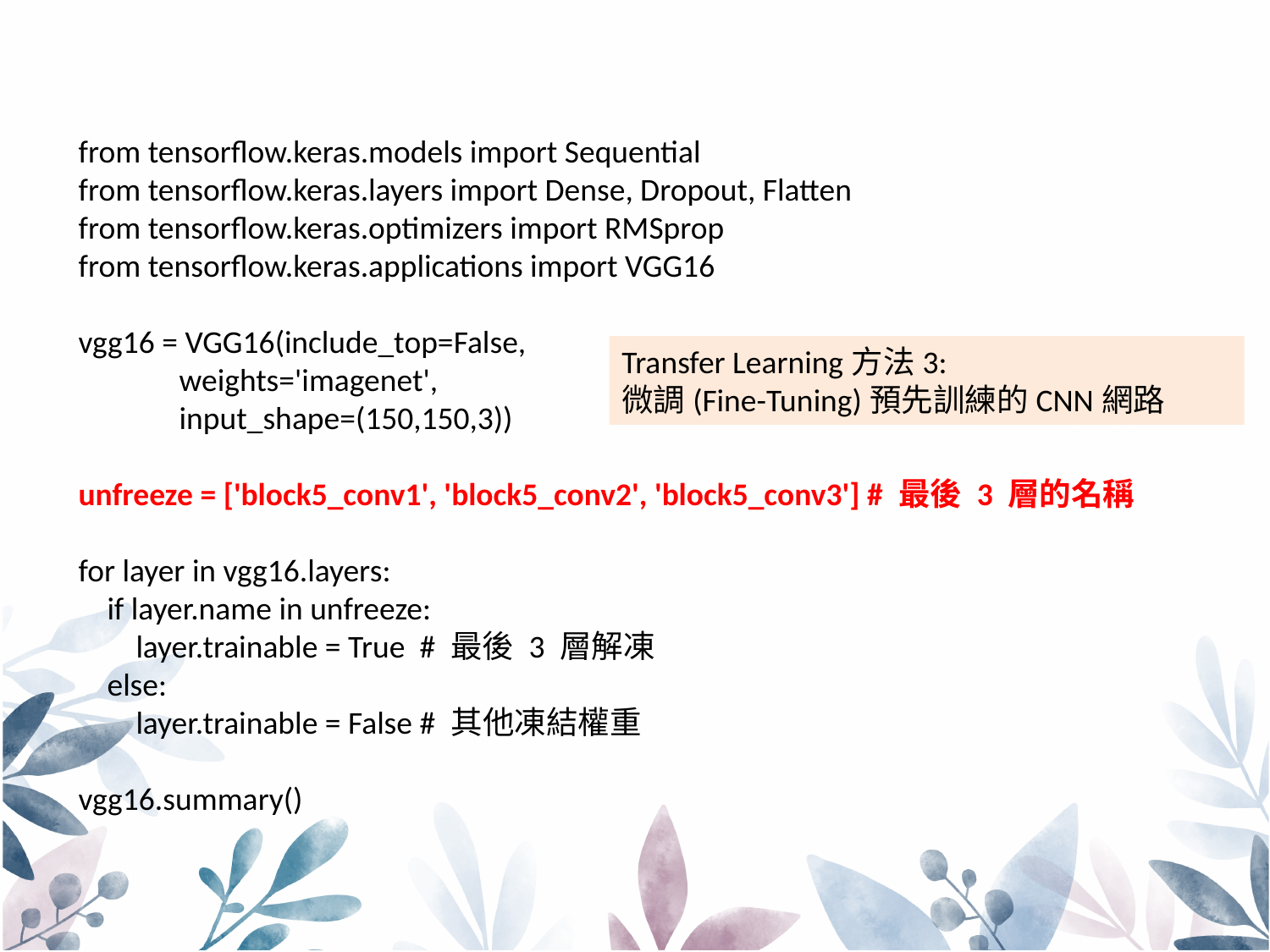

from tensorflow.keras.models import Sequential
from tensorflow.keras.layers import Dense, Dropout, Flatten
from tensorflow.keras.optimizers import RMSprop
from tensorflow.keras.applications import VGG16

vgg16 = VGG16(include_top=False,
              weights='imagenet',
              input_shape=(150,150,3))

unfreeze = ['block5_conv1', 'block5_conv2', 'block5_conv3'] # 最後 3 層的名稱

for layer in vgg16.layers:
    if layer.name in unfreeze:
        layer.trainable = True  # 最後 3 層解凍
    else:
        layer.trainable = False # 其他凍結權重

vgg16.summary()
Transfer Learning方法3:
微調(Fine-Tuning)預先訓練的CNN網路